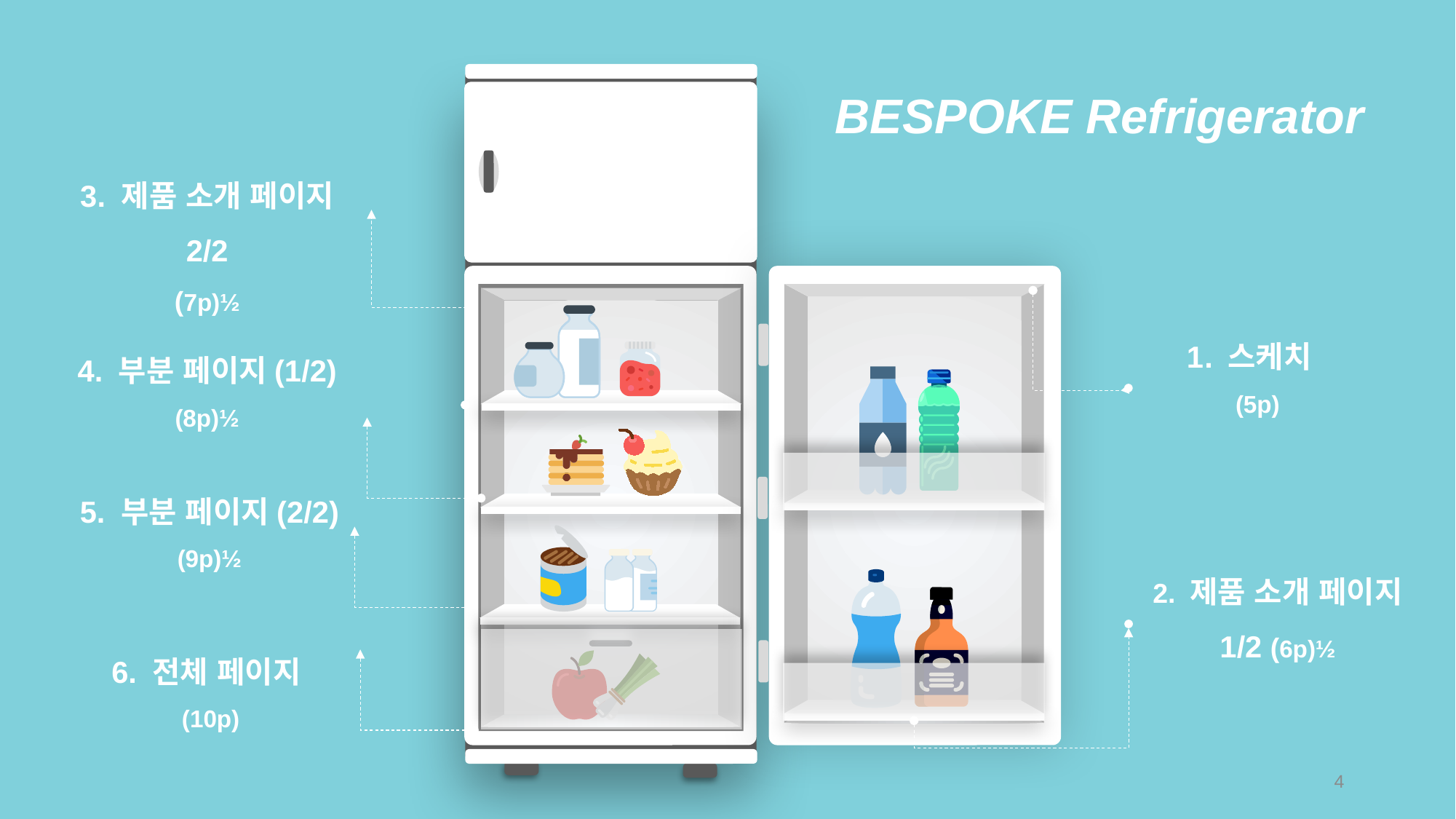

BESPOKE Refrigerator
3. 제품 소개 페이지 2/2
(7p)½

냉장고를 부탁해~!!
스케치
(5p)

4. 부분 페이지(1/2)
(8p)½

5. 부분 페이지(2/2)
(9p)½

2. 제품 소개 페이지 1/2 (6p)½

6. 전체 페이지
(10p)

4